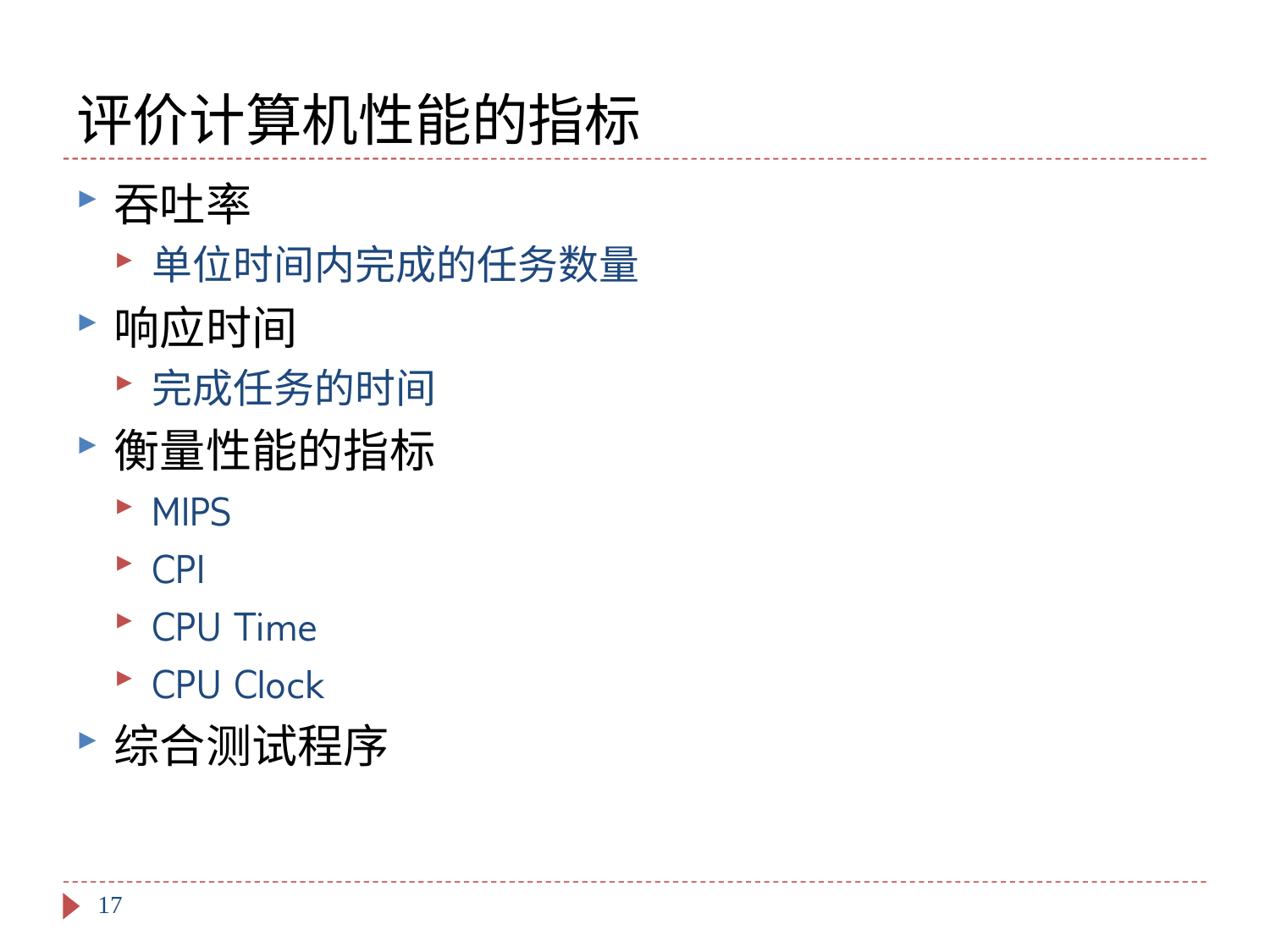

# 评价计算机性能的指标
吞吐率
单位时间内完成的任务数量
响应时间
完成任务的时间
衡量性能的指标
MIPS
CPI
CPU Time
CPU Clock
综合测试程序
17